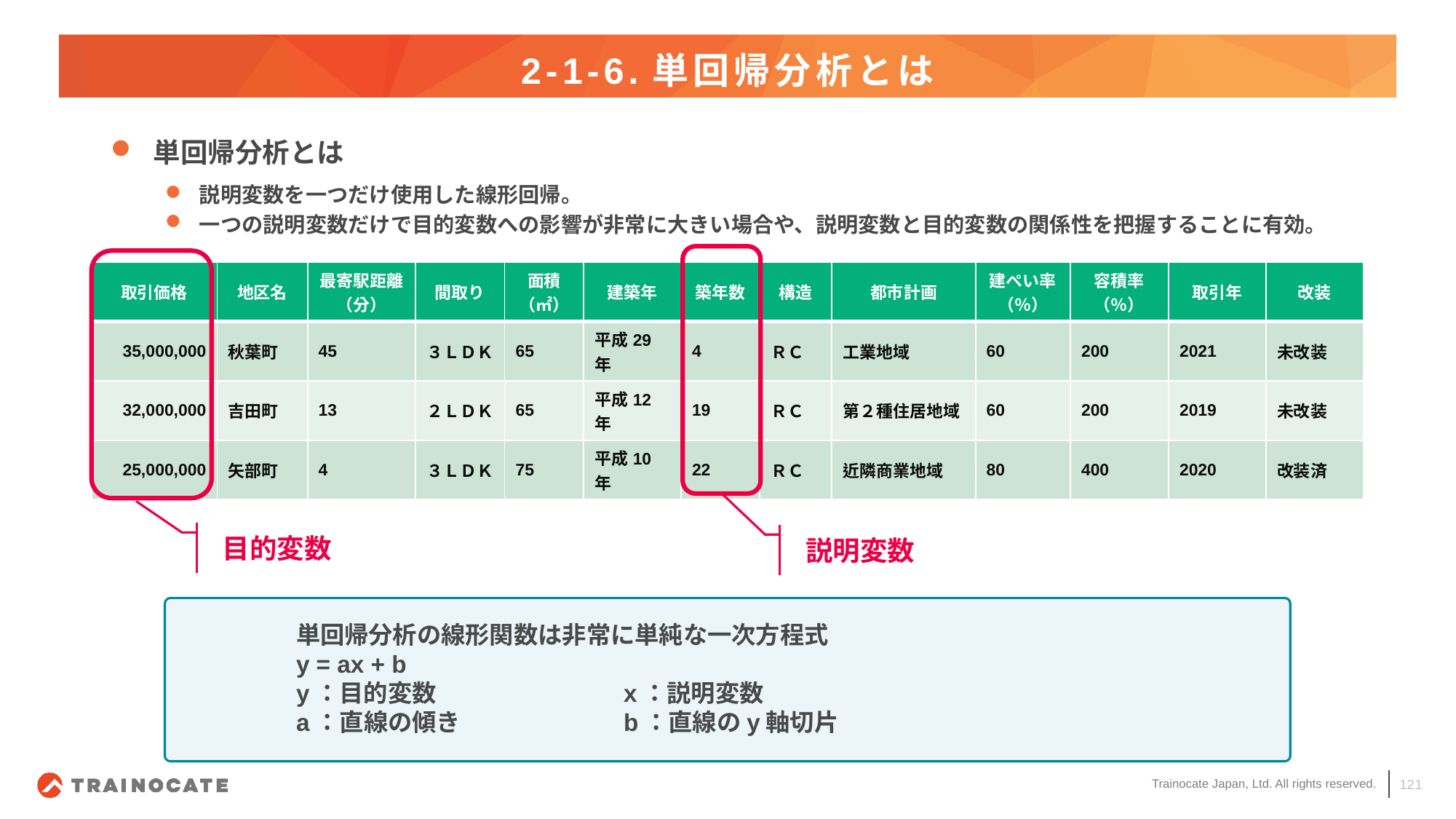

# 2-1-6.単回帰分析とは
単回帰分析とは
説明変数を一つだけ使用した線形回帰。
一つの説明変数だけで目的変数への影響が非常に大きい場合や、説明変数と目的変数の関係性を把握することに有効。

| 取引価格 | 地区名 | 最寄駅距離（分） | 間取り | 面積（㎡） | 建築年 | 築年数 | 構造 | 都市計画 | 建ぺい率（％） | 容積率（％） | 取引年 | 改装 |
| --- | --- | --- | --- | --- | --- | --- | --- | --- | --- | --- | --- | --- |
| 35,000,000 | 秋葉町 | 45 | ３ＬＤＫ | 65 | 平成29年 | 4 | ＲＣ | 工業地域 | 60 | 200 | 2021 | 未改装 |
| 32,000,000 | 吉田町 | 13 | ２ＬＤＫ | 65 | 平成12年 | 19 | ＲＣ | 第２種住居地域 | 60 | 200 | 2019 | 未改装 |
| 25,000,000 | 矢部町 | 4 | ３ＬＤＫ | 75 | 平成10年 | 22 | ＲＣ | 近隣商業地域 | 80 | 400 | 2020 | 改装済 |
目的変数
説明変数

単回帰分析の線形関数は非常に単純な一次方程式
y = ax + b
y：目的変数		x：説明変数
a：直線の傾き		b：直線のy軸切片

121